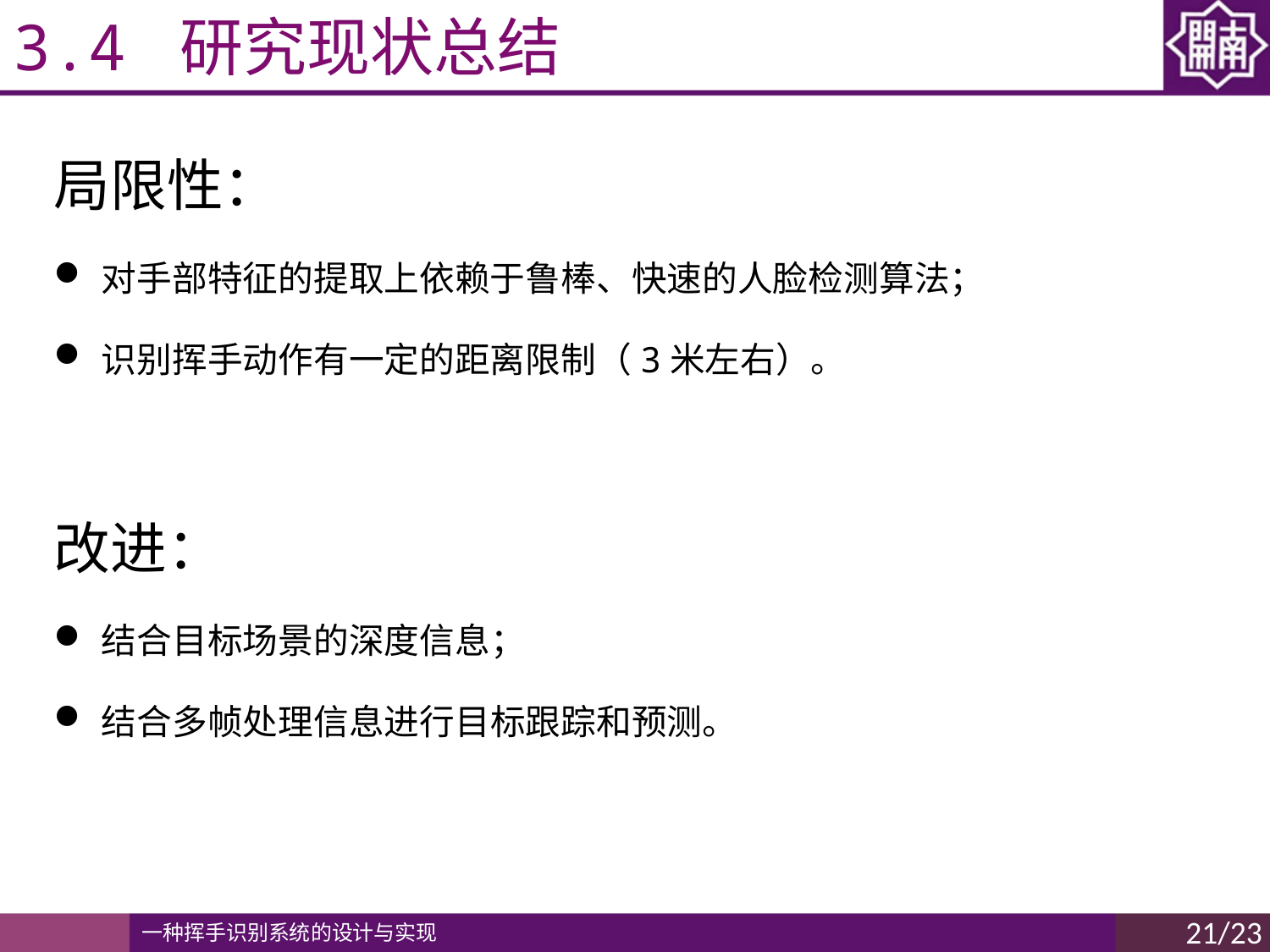

# 3.4 研究现状总结
局限性：
对手部特征的提取上依赖于鲁棒、快速的人脸检测算法；
识别挥手动作有一定的距离限制（3米左右）。

改进：
结合目标场景的深度信息；
结合多帧处理信息进行目标跟踪和预测。

21/23
一种挥手识别系统的设计与实现